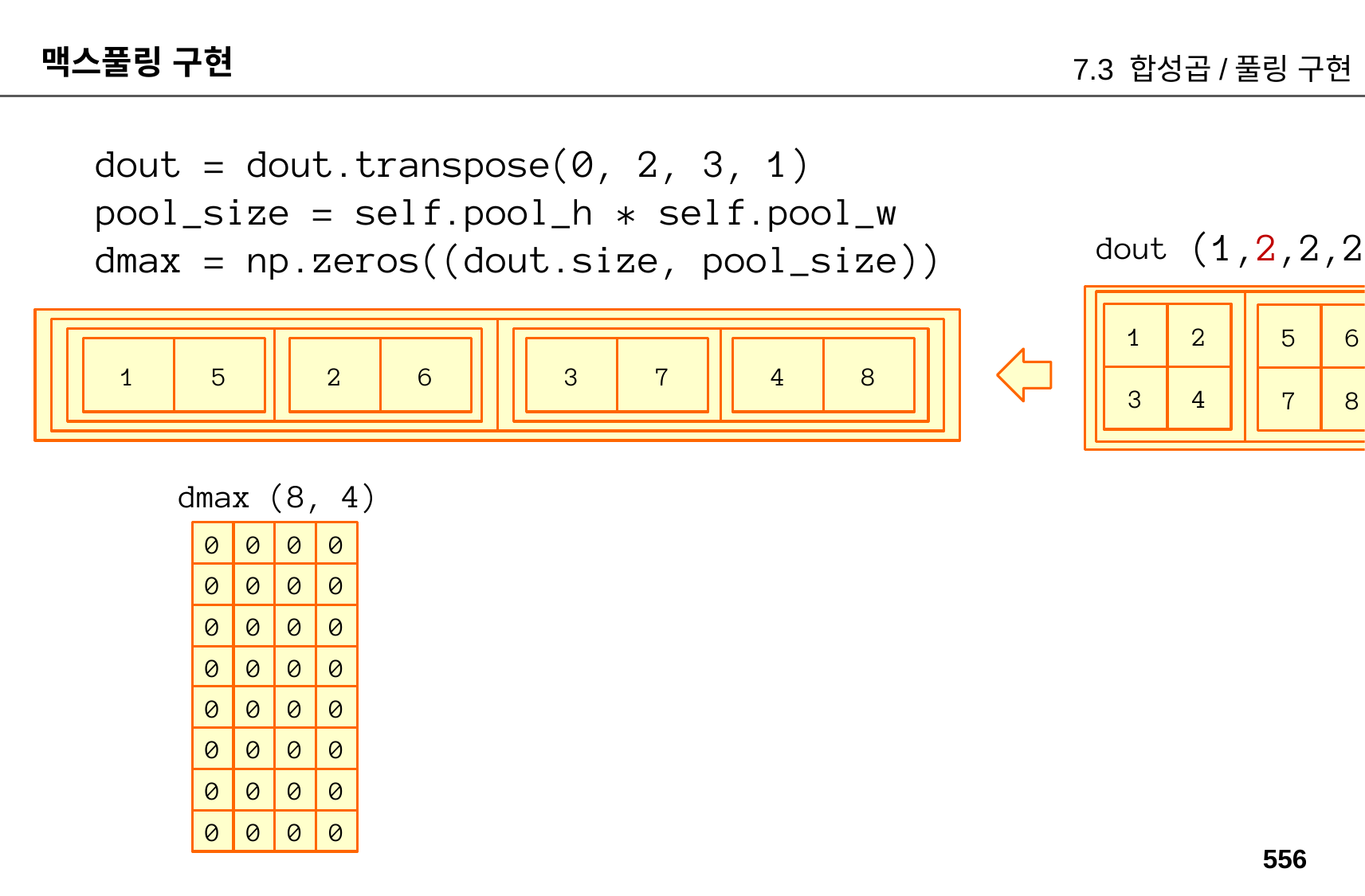

맥스풀링 구현
7.3 합성곱/풀링 구현
dout = dout.transpose(0, 2, 3, 1)
pool_size = self.pool_h * self.pool_w
dmax = np.zeros((dout.size, pool_size))
(1,2,2,2)
dout

2
1
6
5

6
8
5
7
2
4
1
3

4
3
8
7
dmax (8, 4)
0
0
0
0
0
0
0
0
0
0
0
0
0
0
0
0
0
0
0
0
0
0
0
0
0
0
0
0
0
0
0
0